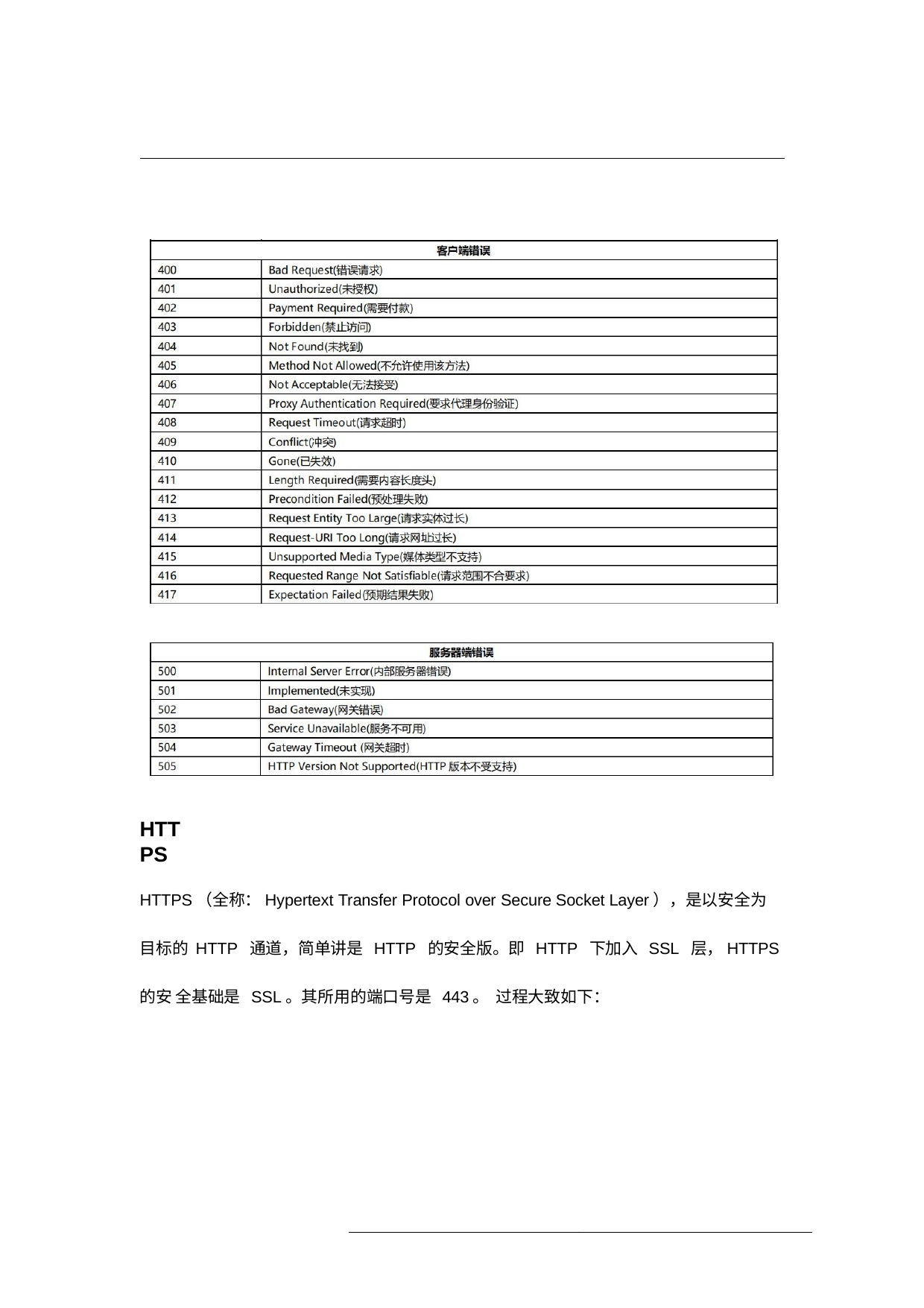

HTTPS
HTTPS（全称：Hypertext Transfer Protocol over Secure Socket Layer），是以安全为
目标的 HTTP 通道，简单讲是 HTTP 的安全版。即 HTTP 下加入 SSL 层，HTTPS 的安 全基础是 SSL。其所用的端口号是 443。 过程大致如下：